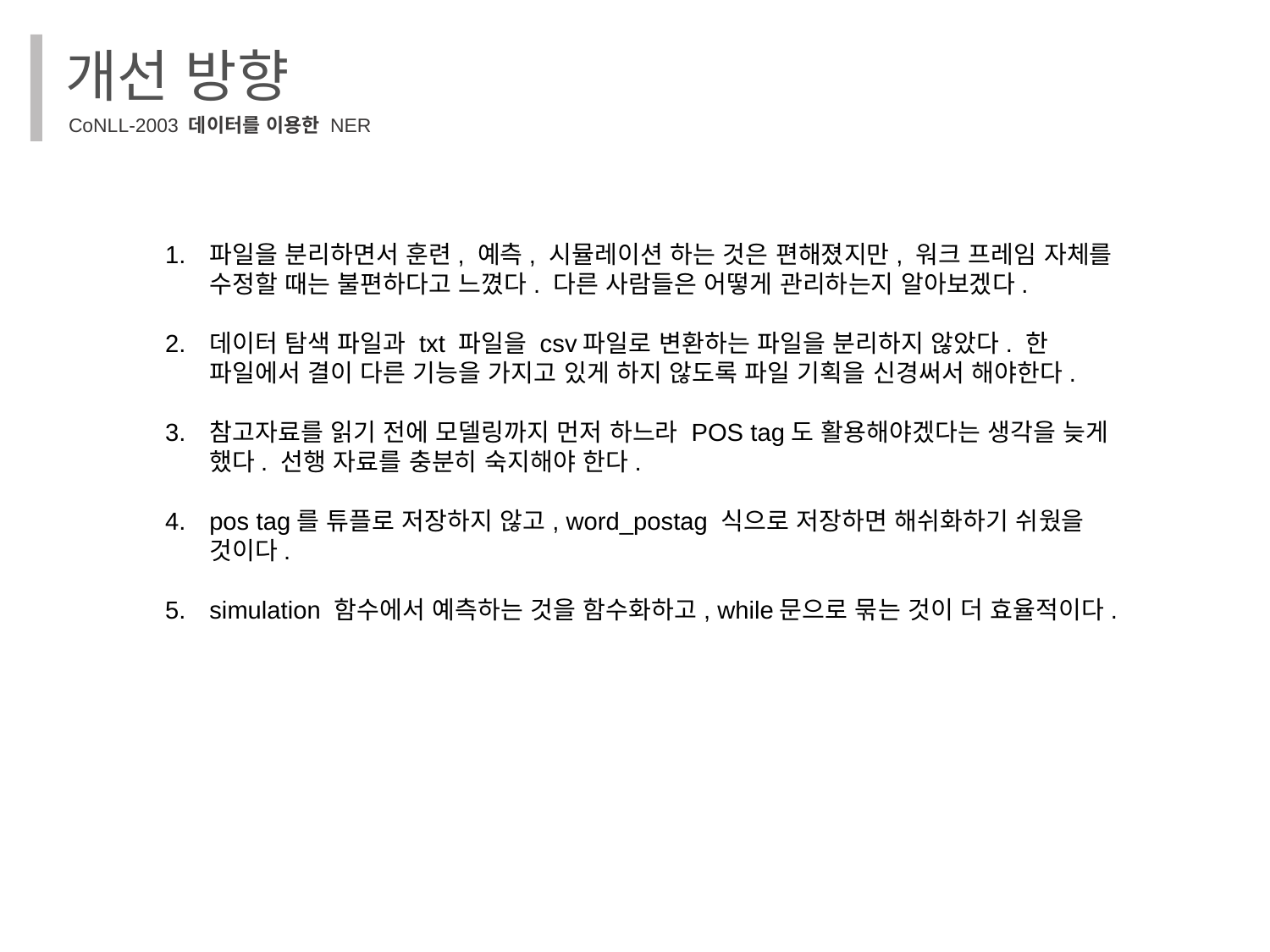

개선 방향
CoNLL-2003 데이터를 이용한 NER

파일을 분리하면서 훈련, 예측, 시뮬레이션 하는 것은 편해졌지만, 워크 프레임 자체를 수정할 때는 불편하다고 느꼈다. 다른 사람들은 어떻게 관리하는지 알아보겠다.

데이터 탐색 파일과 txt 파일을 csv파일로 변환하는 파일을 분리하지 않았다. 한 파일에서 결이 다른 기능을 가지고 있게 하지 않도록 파일 기획을 신경써서 해야한다.

참고자료를 읽기 전에 모델링까지 먼저 하느라 POS tag도 활용해야겠다는 생각을 늦게 했다. 선행 자료를 충분히 숙지해야 한다.

pos tag를 튜플로 저장하지 않고, word_postag 식으로 저장하면 해쉬화하기 쉬웠을 것이다.

simulation 함수에서 예측하는 것을 함수화하고, while문으로 묶는 것이 더 효율적이다.